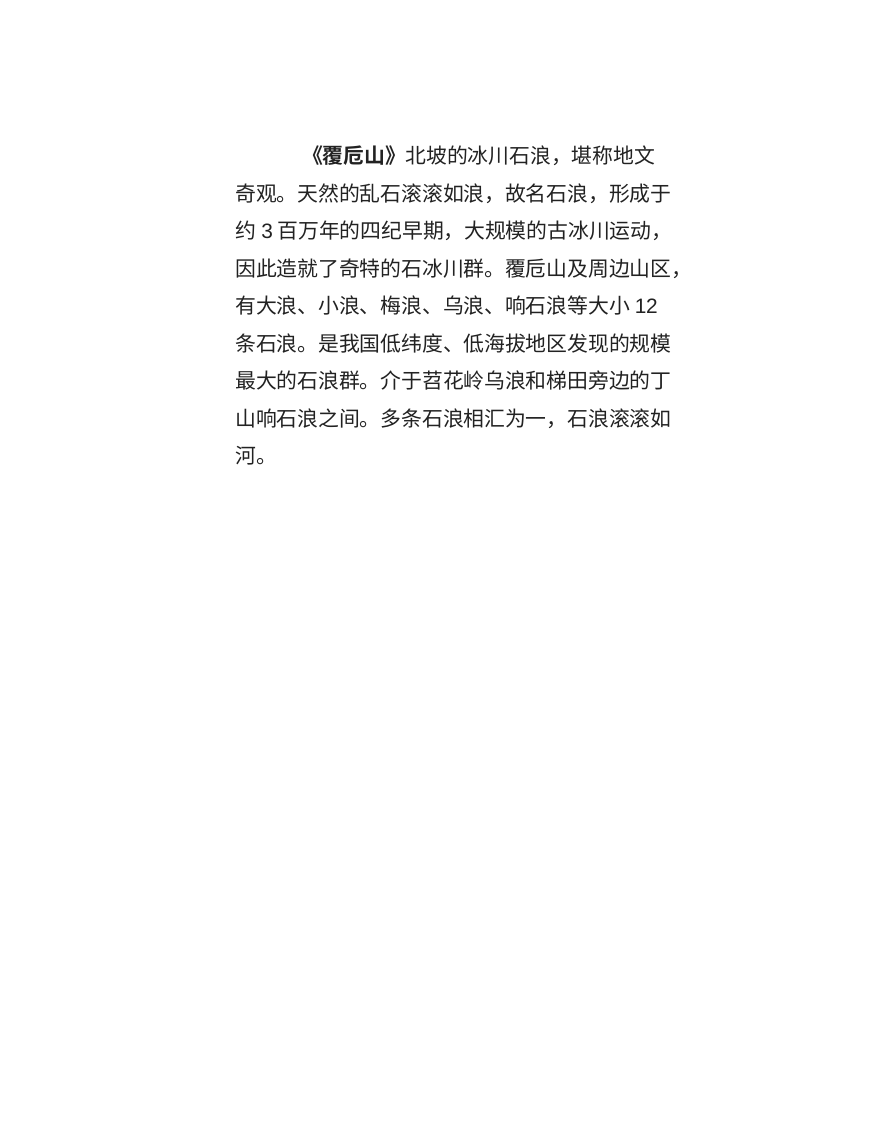

《覆卮山》北坡的冰川石浪，堪称地文奇观。天然的乱石滚滚如浪，故名石浪，形成于约3百万年的四纪早期，大规模的古冰川运动，因此造就了奇特的石冰川群。覆卮山及周边山区，有大浪、小浪、梅浪、乌浪、响石浪等大小12条石浪。是我国低纬度、低海拔地区发现的规模最大的石浪群。介于苕花岭乌浪和梯田旁边的丁山响石浪之间。多条石浪相汇为一，石浪滚滚如河。